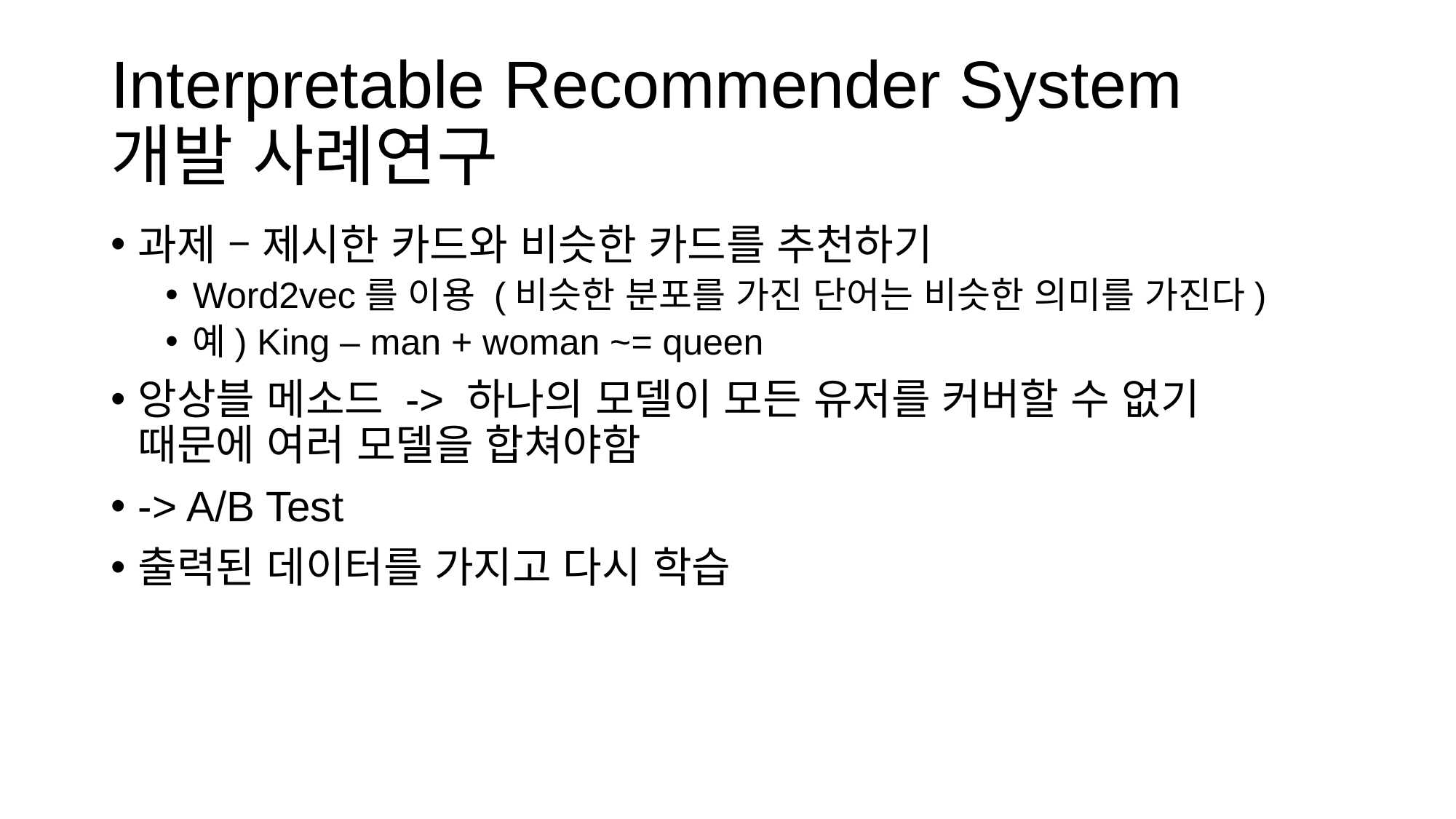

# Interpretable Recommender System 개발 사례연구
과제 – 제시한 카드와 비슷한 카드를 추천하기
Word2vec를 이용 (비슷한 분포를 가진 단어는 비슷한 의미를 가진다)
예) King – man + woman ~= queen
앙상블 메소드 -> 하나의 모델이 모든 유저를 커버할 수 없기
때문에 여러 모델을 합쳐야함
-> A/B Test
출력된 데이터를 가지고 다시 학습